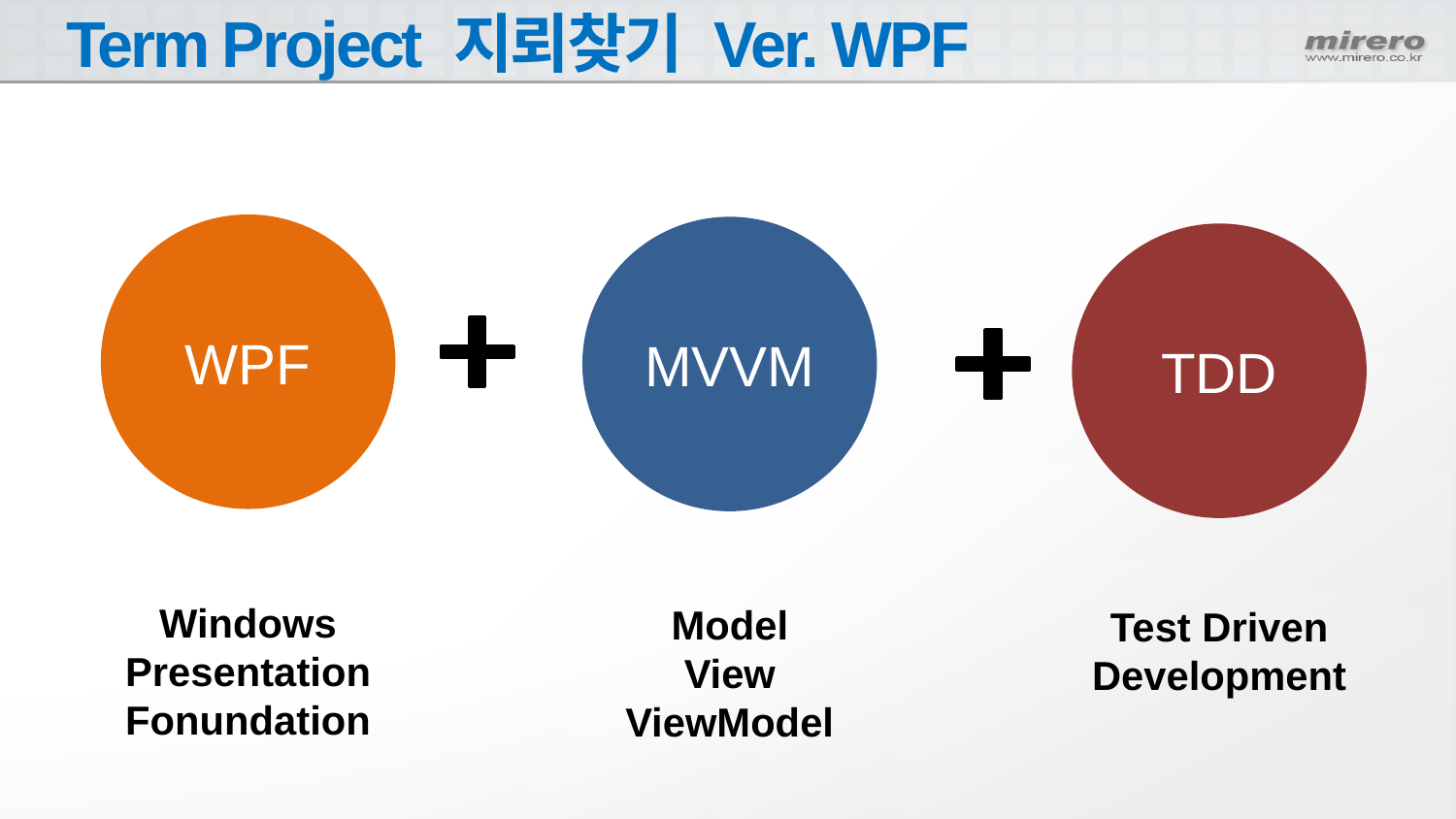

# Term Project 지뢰찾기 Ver. WPF
WPF
MVVM
TDD

Windows
Presentation
Fonundation
Model
View
ViewModel
Test Driven
Development